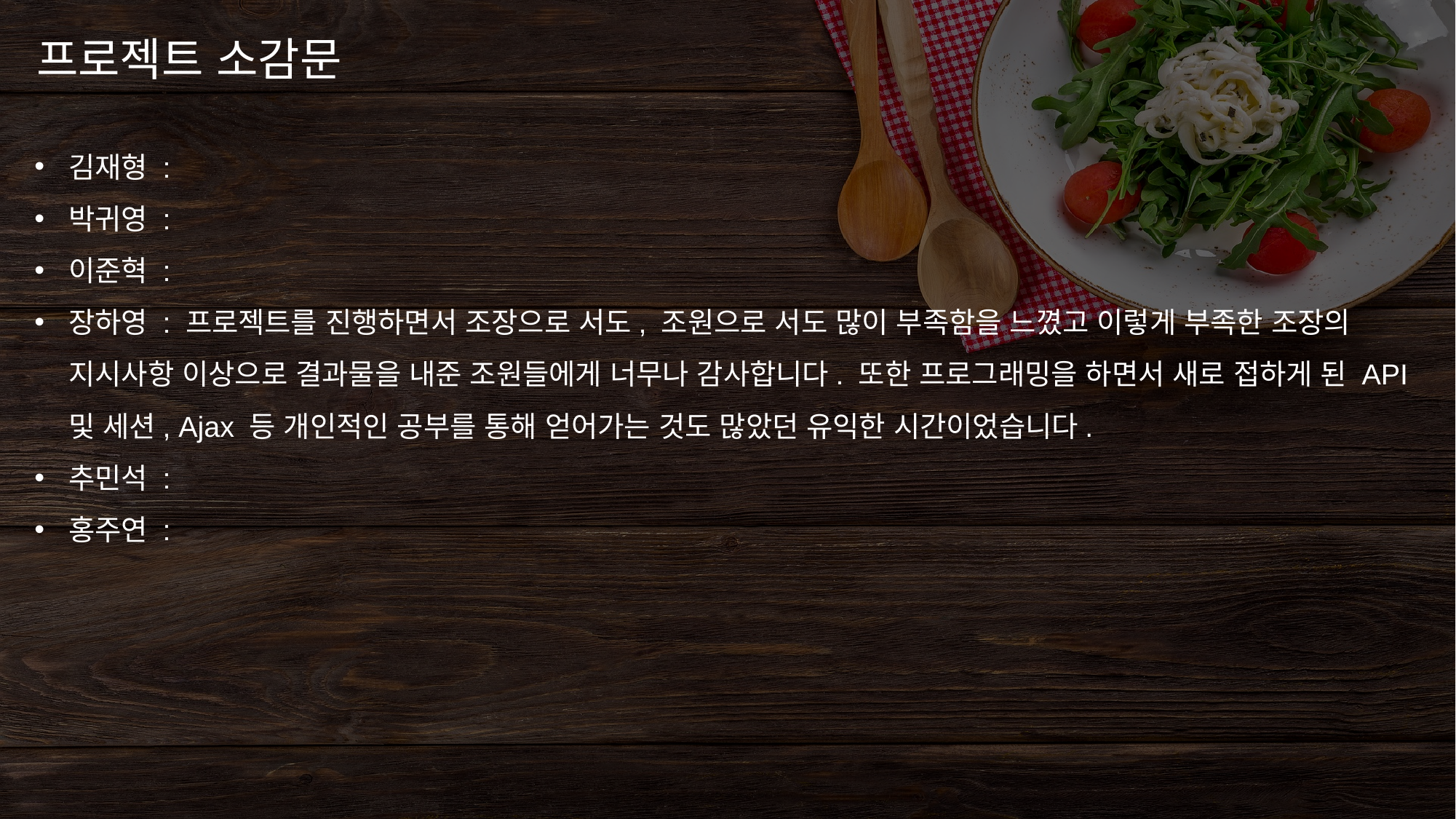

프로젝트 소감문
김재형 :
박귀영 :
이준혁 :
장하영 : 프로젝트를 진행하면서 조장으로 서도, 조원으로 서도 많이 부족함을 느꼈고 이렇게 부족한 조장의 지시사항 이상으로 결과물을 내준 조원들에게 너무나 감사합니다. 또한 프로그래밍을 하면서 새로 접하게 된 API 및 세션, Ajax 등 개인적인 공부를 통해 얻어가는 것도 많았던 유익한 시간이었습니다.
추민석 :
홍주연 :